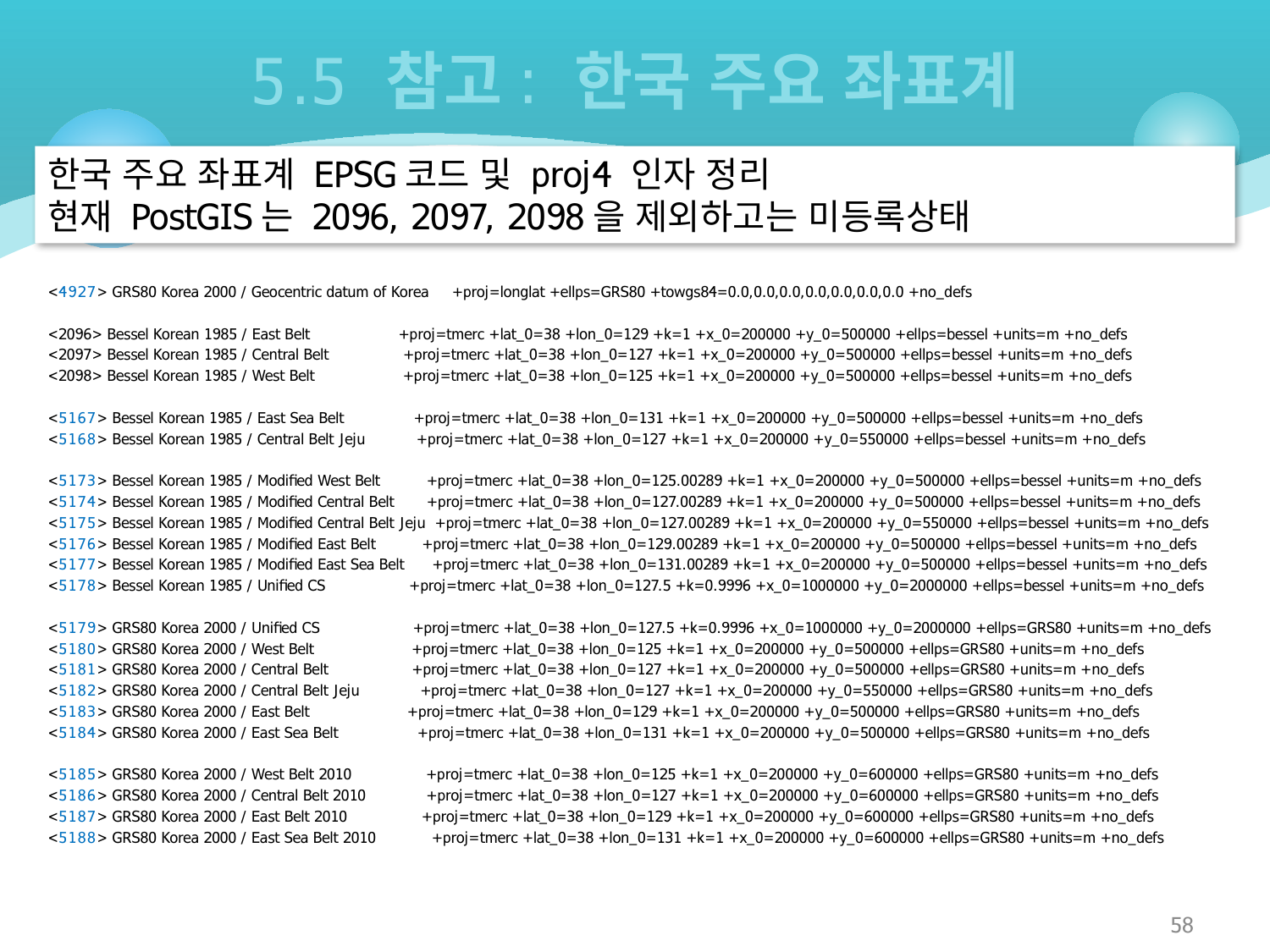

# 5.5 참고: 한국 주요 좌표계
한국 주요 좌표계 EPSG코드 및 proj4 인자 정리
현재 PostGIS는 2096, 2097, 2098을 제외하고는 미등록상태
<4927> GRS80 Korea 2000 / Geocentric datum of Korea     +proj=longlat +ellps=GRS80 +towgs84=0.0,0.0,0.0,0.0,0.0,0.0,0.0 +no_defs

<2096> Bessel Korean 1985 / East Belt                   +proj=tmerc +lat_0=38 +lon_0=129 +k=1 +x_0=200000 +y_0=500000 +ellps=bessel +units=m +no_defs
<2097> Bessel Korean 1985 / Central Belt                +proj=tmerc +lat_0=38 +lon_0=127 +k=1 +x_0=200000 +y_0=500000 +ellps=bessel +units=m +no_defs
<2098> Bessel Korean 1985 / West Belt                   +proj=tmerc +lat_0=38 +lon_0=125 +k=1 +x_0=200000 +y_0=500000 +ellps=bessel +units=m +no_defs

<5167> Bessel Korean 1985 / East Sea Belt               +proj=tmerc +lat_0=38 +lon_0=131 +k=1 +x_0=200000 +y_0=500000 +ellps=bessel +units=m +no_defs
<5168> Bessel Korean 1985 / Central Belt Jeju           +proj=tmerc +lat_0=38 +lon_0=127 +k=1 +x_0=200000 +y_0=550000 +ellps=bessel +units=m +no_defs

<5173> Bessel Korean 1985 / Modified West Belt          +proj=tmerc +lat_0=38 +lon_0=125.00289 +k=1 +x_0=200000 +y_0=500000 +ellps=bessel +units=m +no_defs
<5174> Bessel Korean 1985 / Modified Central Belt       +proj=tmerc +lat_0=38 +lon_0=127.00289 +k=1 +x_0=200000 +y_0=500000 +ellps=bessel +units=m +no_defs
<5175> Bessel Korean 1985 / Modified Central Belt Jeju  +proj=tmerc +lat_0=38 +lon_0=127.00289 +k=1 +x_0=200000 +y_0=550000 +ellps=bessel +units=m +no_defs
<5176> Bessel Korean 1985 / Modified East Belt          +proj=tmerc +lat_0=38 +lon_0=129.00289 +k=1 +x_0=200000 +y_0=500000 +ellps=bessel +units=m +no_defs
<5177> Bessel Korean 1985 / Modified East Sea Belt      +proj=tmerc +lat_0=38 +lon_0=131.00289 +k=1 +x_0=200000 +y_0=500000 +ellps=bessel +units=m +no_defs
<5178> Bessel Korean 1985 / Unified CS                  +proj=tmerc +lat_0=38 +lon_0=127.5 +k=0.9996 +x_0=1000000 +y_0=2000000 +ellps=bessel +units=m +no_defs

<5179> GRS80 Korea 2000 / Unified CS                    +proj=tmerc +lat_0=38 +lon_0=127.5 +k=0.9996 +x_0=1000000 +y_0=2000000 +ellps=GRS80 +units=m +no_defs
<5180> GRS80 Korea 2000 / West Belt                     +proj=tmerc +lat_0=38 +lon_0=125 +k=1 +x_0=200000 +y_0=500000 +ellps=GRS80 +units=m +no_defs
<5181> GRS80 Korea 2000 / Central Belt                  +proj=tmerc +lat_0=38 +lon_0=127 +k=1 +x_0=200000 +y_0=500000 +ellps=GRS80 +units=m +no_defs
<5182> GRS80 Korea 2000 / Central Belt Jeju             +proj=tmerc +lat_0=38 +lon_0=127 +k=1 +x_0=200000 +y_0=550000 +ellps=GRS80 +units=m +no_defs
<5183> GRS80 Korea 2000 / East Belt                     +proj=tmerc +lat_0=38 +lon_0=129 +k=1 +x_0=200000 +y_0=500000 +ellps=GRS80 +units=m +no_defs
<5184> GRS80 Korea 2000 / East Sea Belt                 +proj=tmerc +lat_0=38 +lon_0=131 +k=1 +x_0=200000 +y_0=500000 +ellps=GRS80 +units=m +no_defs

<5185> GRS80 Korea 2000 / West Belt 2010                +proj=tmerc +lat_0=38 +lon_0=125 +k=1 +x_0=200000 +y_0=600000 +ellps=GRS80 +units=m +no_defs
<5186> GRS80 Korea 2000 / Central Belt 2010             +proj=tmerc +lat_0=38 +lon_0=127 +k=1 +x_0=200000 +y_0=600000 +ellps=GRS80 +units=m +no_defs
<5187> GRS80 Korea 2000 / East Belt 2010                +proj=tmerc +lat_0=38 +lon_0=129 +k=1 +x_0=200000 +y_0=600000 +ellps=GRS80 +units=m +no_defs
<5188> GRS80 Korea 2000 / East Sea Belt 2010            +proj=tmerc +lat_0=38 +lon_0=131 +k=1 +x_0=200000 +y_0=600000 +ellps=GRS80 +units=m +no_defs
58